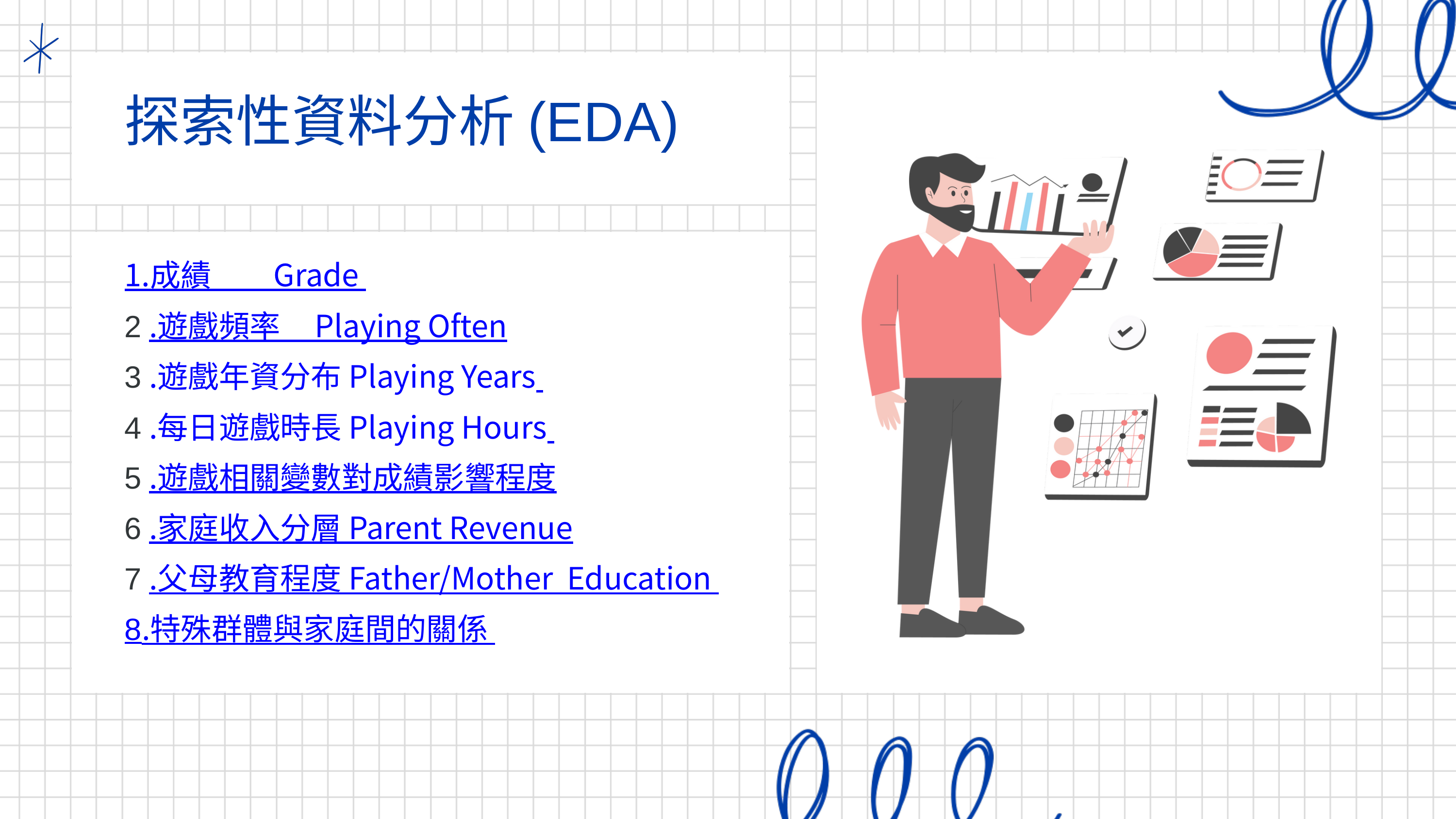

探索性資料分析(EDA)

1.成績         Grade
2.遊戲頻率     Playing Often
3.遊戲年資分布 Playing Years
4.每日遊戲時長 Playing Hours
5.遊戲相關變數對成績影響程度
6.家庭收入分層 Parent Revenue
7.父母教育程度 Father/Mother  Education
8.特殊群體與家庭間的關係